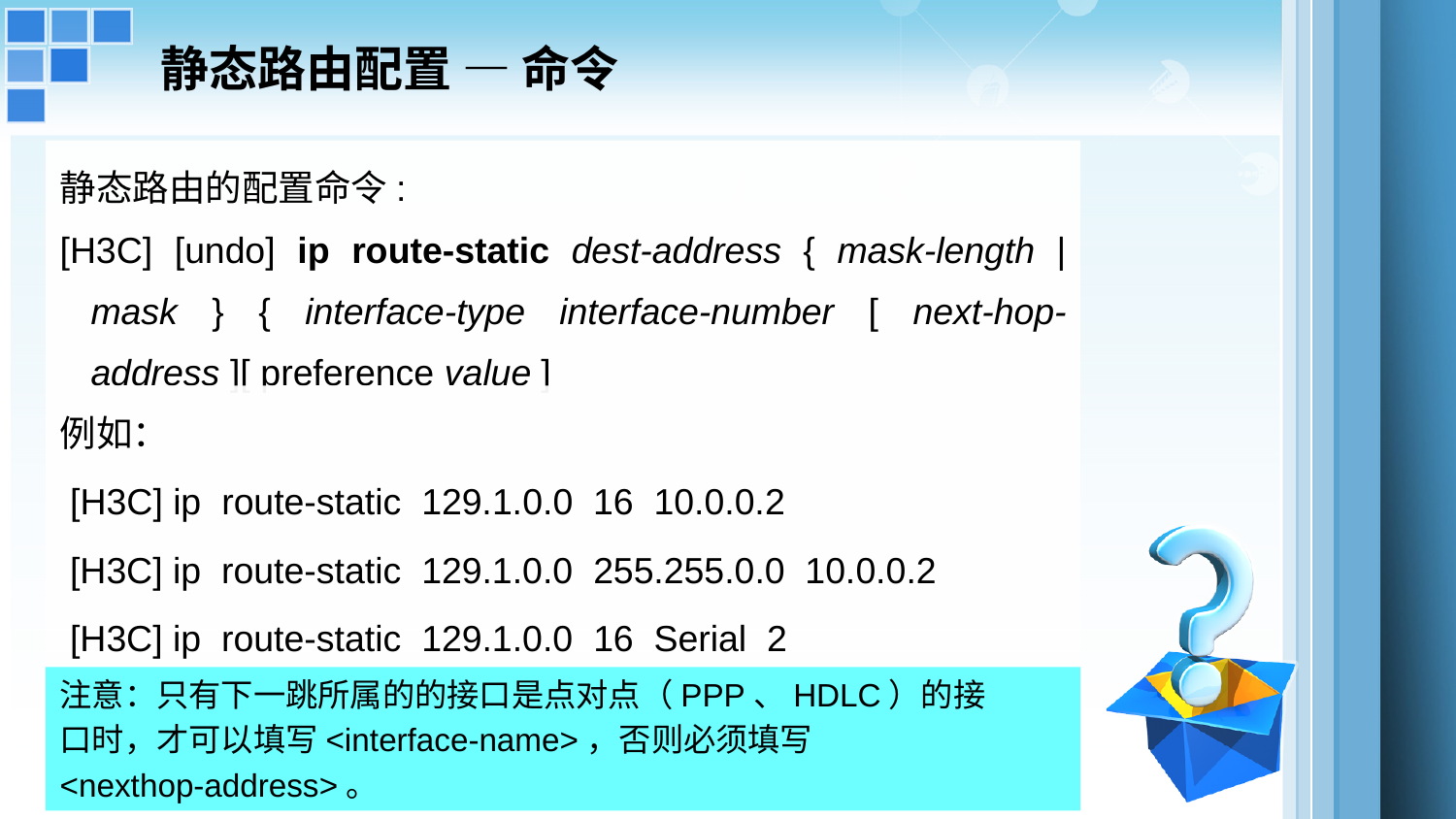

# 静态路由配置 — 命令
静态路由的配置命令:
[H3C] [undo] ip route-static dest-address { mask-length | mask } { interface-type interface-number [ next-hop-address ][ preference value ]
例如：
 [H3C] ip  route-static  129.1.0.0  16  10.0.0.2
 [H3C] ip  route-static  129.1.0.0  255.255.0.0  10.0.0.2
 [H3C] ip  route-static  129.1.0.0  16  Serial  2
注意：只有下一跳所属的的接口是点对点（PPP、HDLC）的接
口时，才可以填写<interface-name>，否则必须填写
<nexthop-address>。